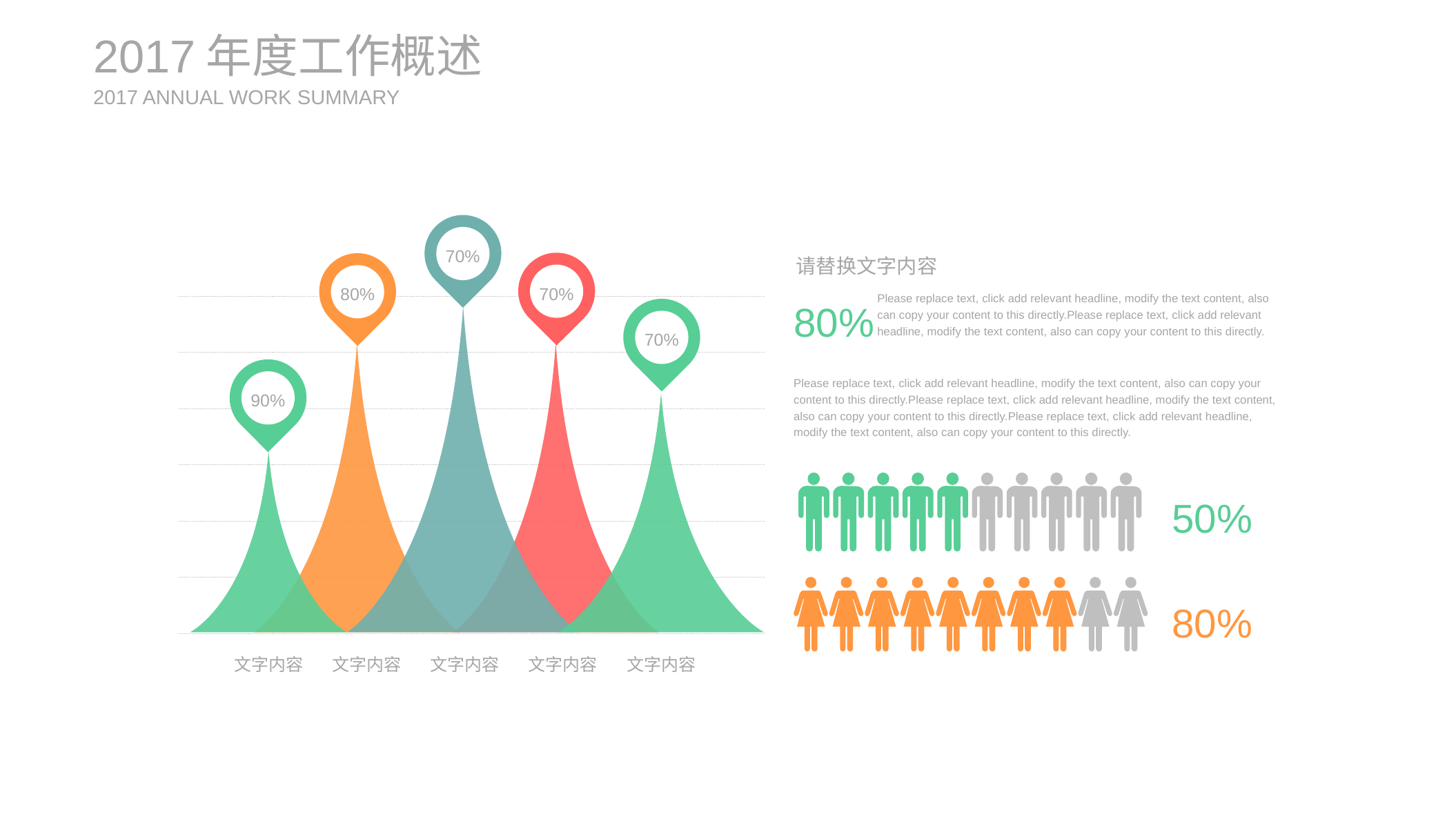

2017年度工作概述
2017 ANNUAL WORK SUMMARY

70%
请替换文字内容

70%

80%
80%
Please replace text, click add relevant headline, modify the text content, also can copy your content to this directly.Please replace text, click add relevant headline, modify the text content, also can copy your content to this directly.

70%

90%
Please replace text, click add relevant headline, modify the text content, also can copy your content to this directly.Please replace text, click add relevant headline, modify the text content, also can copy your content to this directly.Please replace text, click add relevant headline, modify the text content, also can copy your content to this directly.

50%

80%
文字内容
文字内容
文字内容
文字内容
文字内容